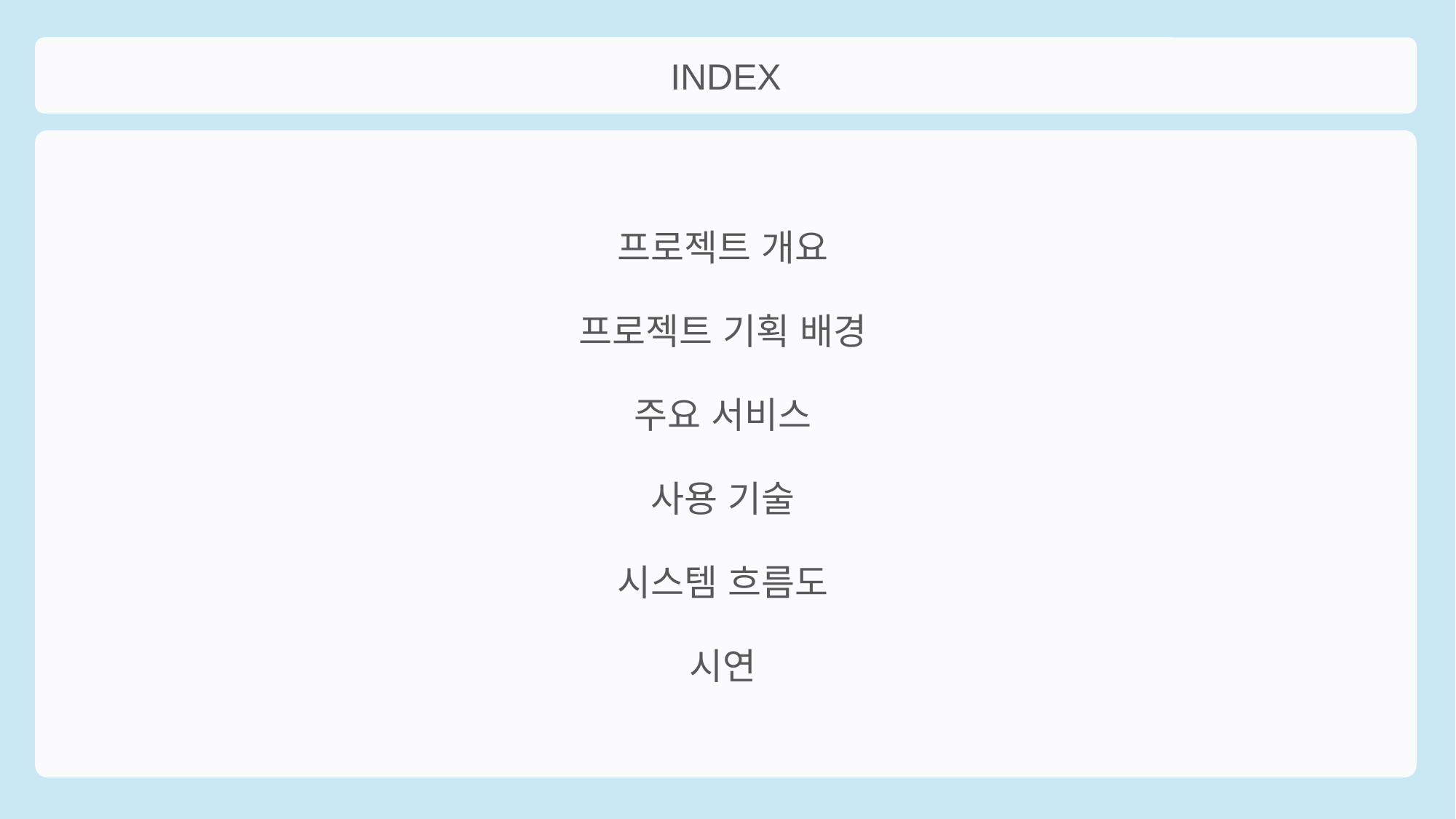

INDEX

프로젝트 개요
프로젝트 기획 배경
주요 서비스
사용 기술
시스템 흐름도
시연